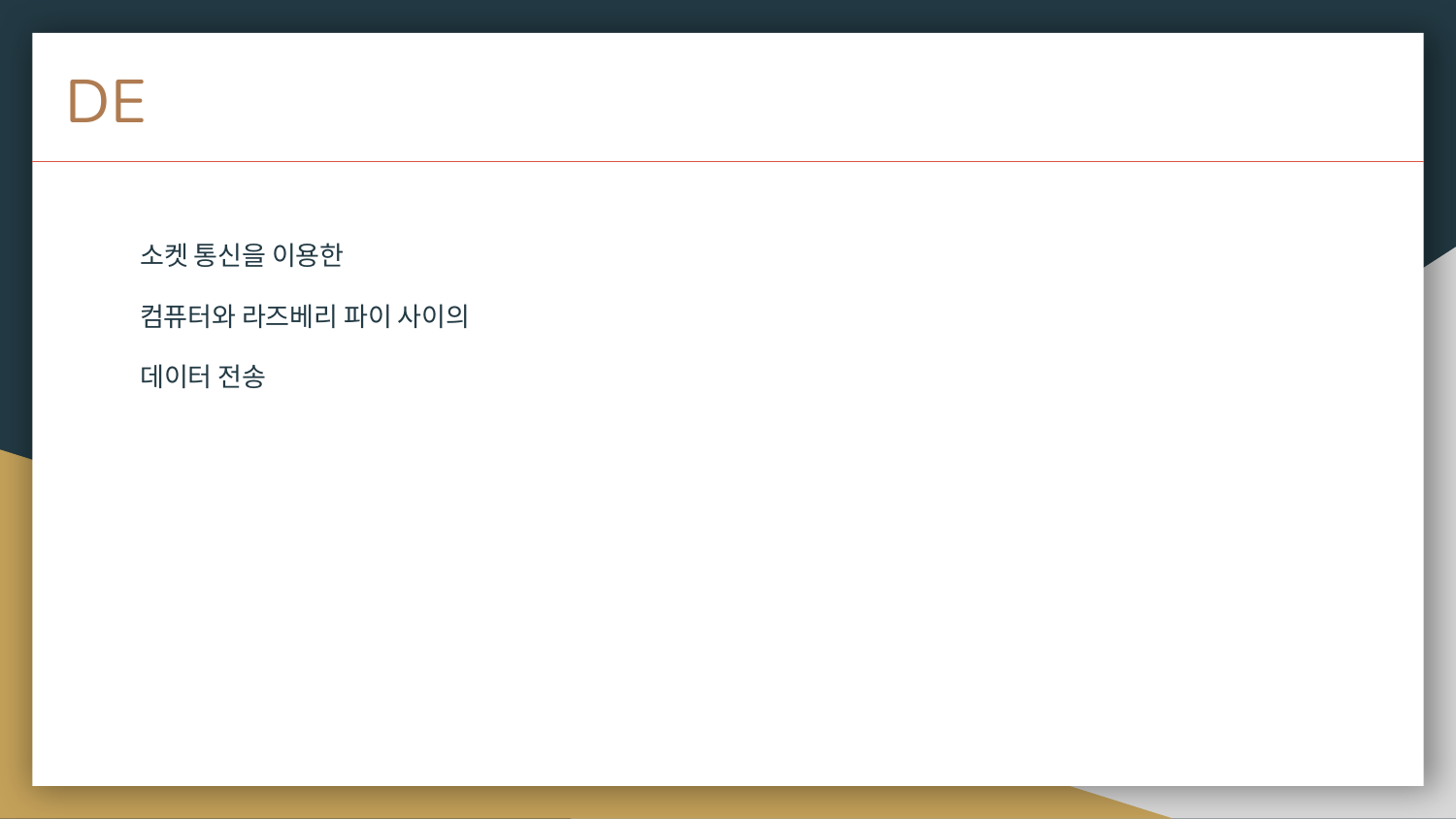

DE
소켓 통신을 이용한
컴퓨터와 라즈베리 파이 사이의
데이터 전송